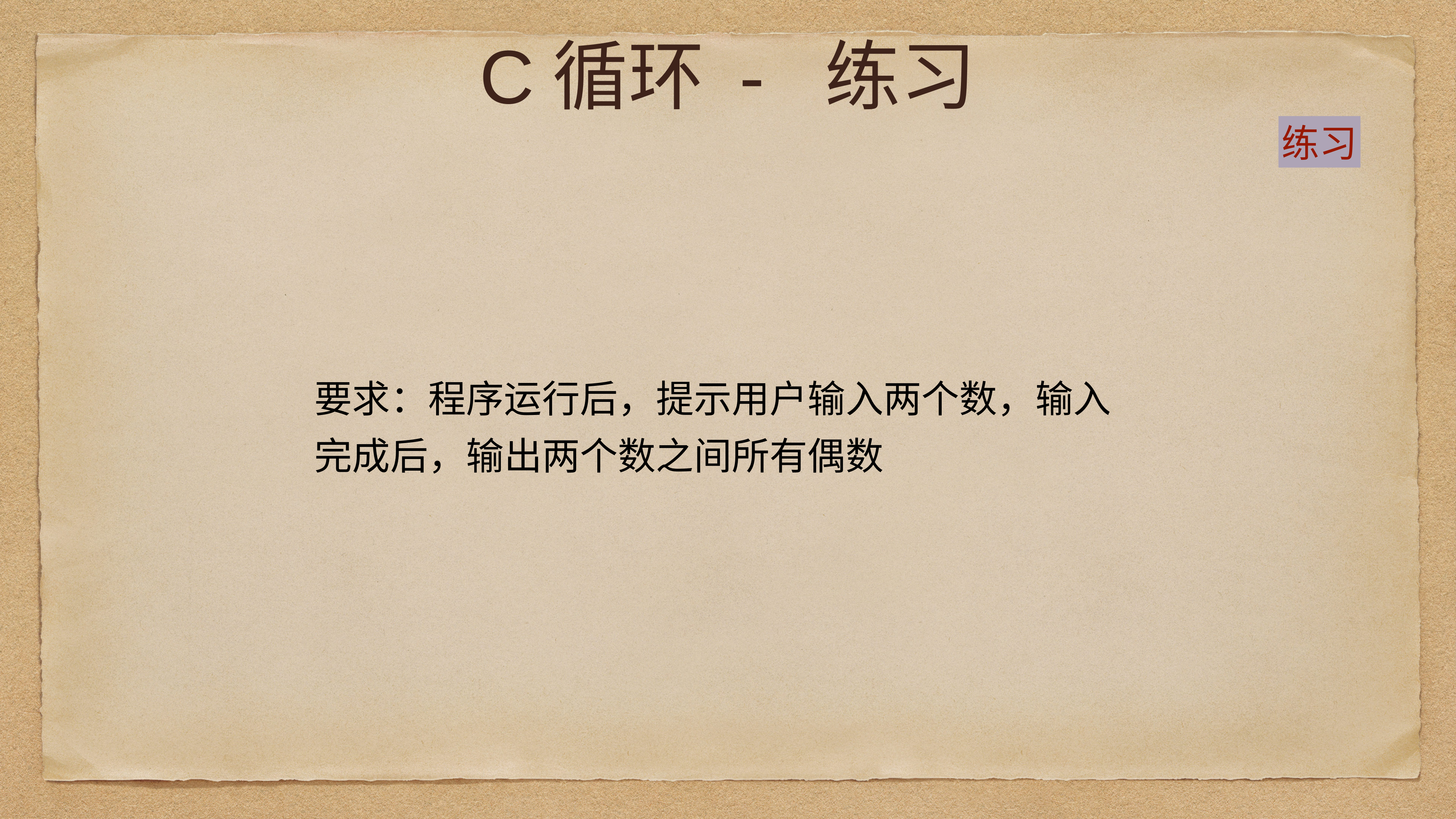

# C循环 -  练习
练习
要求：程序运行后，提示用户输入两个数，输入完成后，输出两个数之间所有偶数